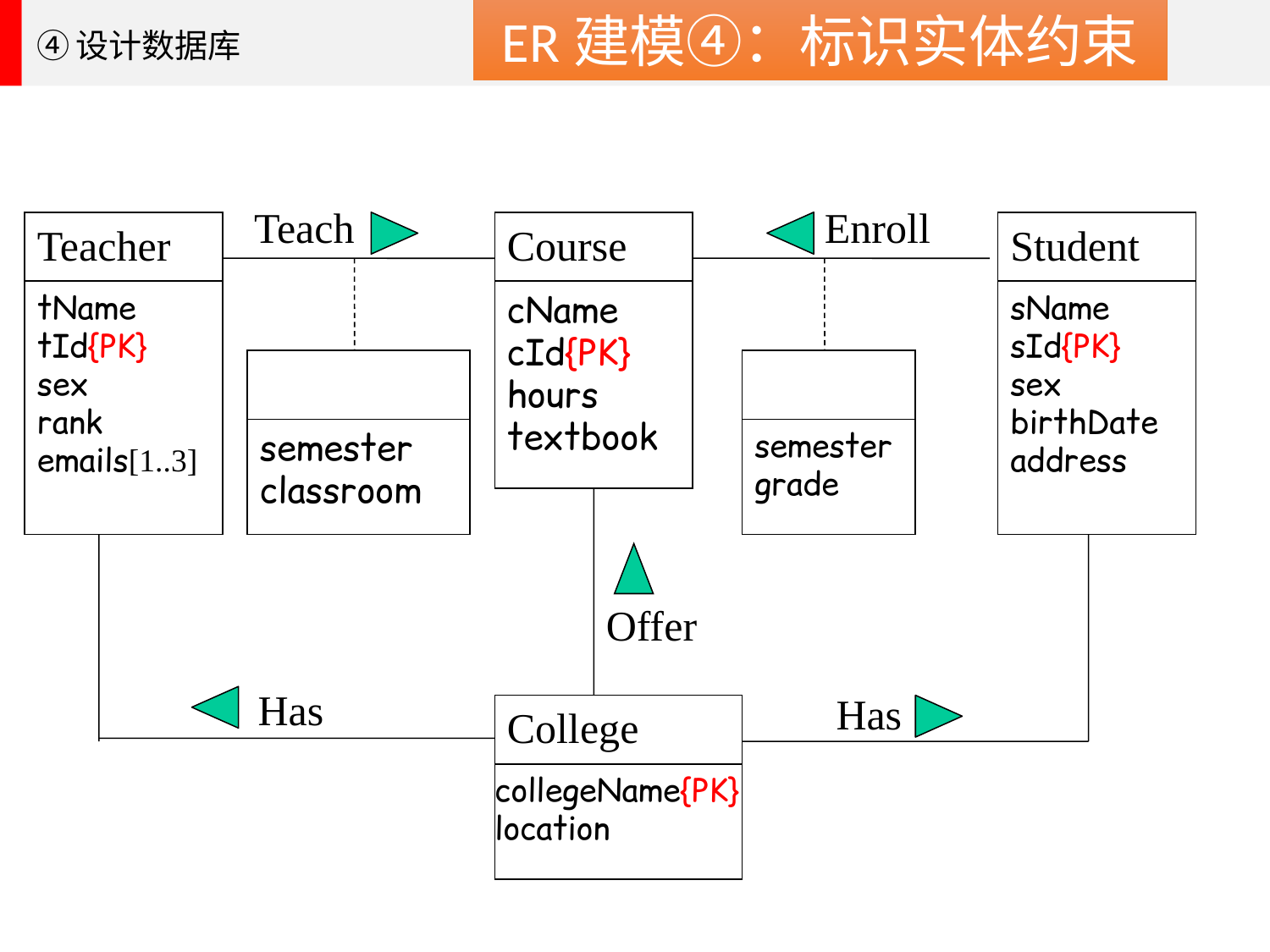

ER建模④：标识实体约束
④设计数据库
Teach
Enroll
Teacher

Course

Student

semester
grade
tName
tId{PK}
sex
rank
emails[1..3]
cName
cId{PK}
hours
textbook
sName
sId{PK}
sex
birthDate address

semester
classroom

Offer
Has

Has
College

collegeName{PK}
location